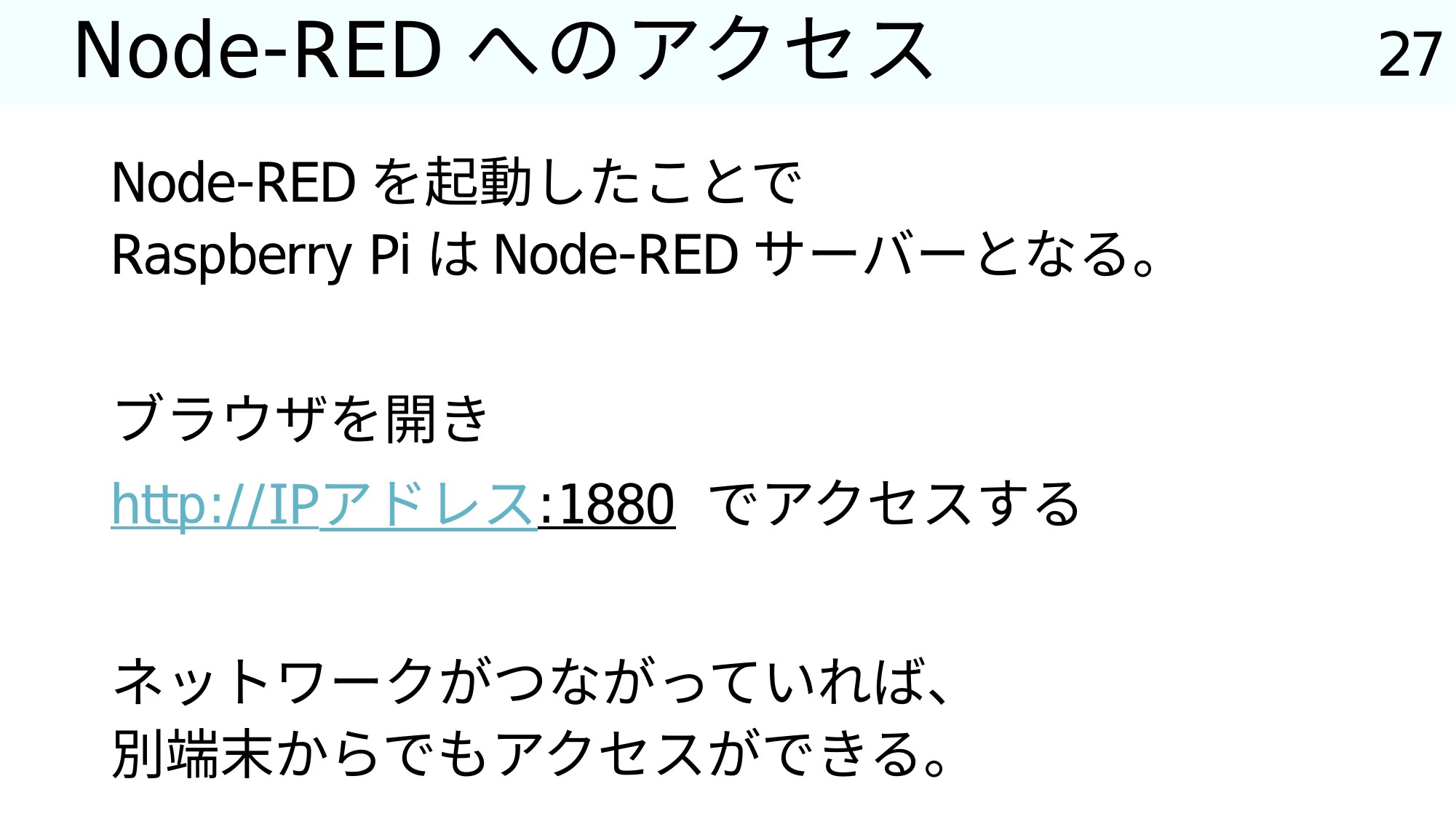

27
# Node-REDへのアクセス
Node-REDを起動したことで
Raspberry PiはNode-REDサーバーとなる。

ブラウザを開き
http://IPアドレス:1880 でアクセスする

ネットワークがつながっていれば、
別端末からでもアクセスができる。